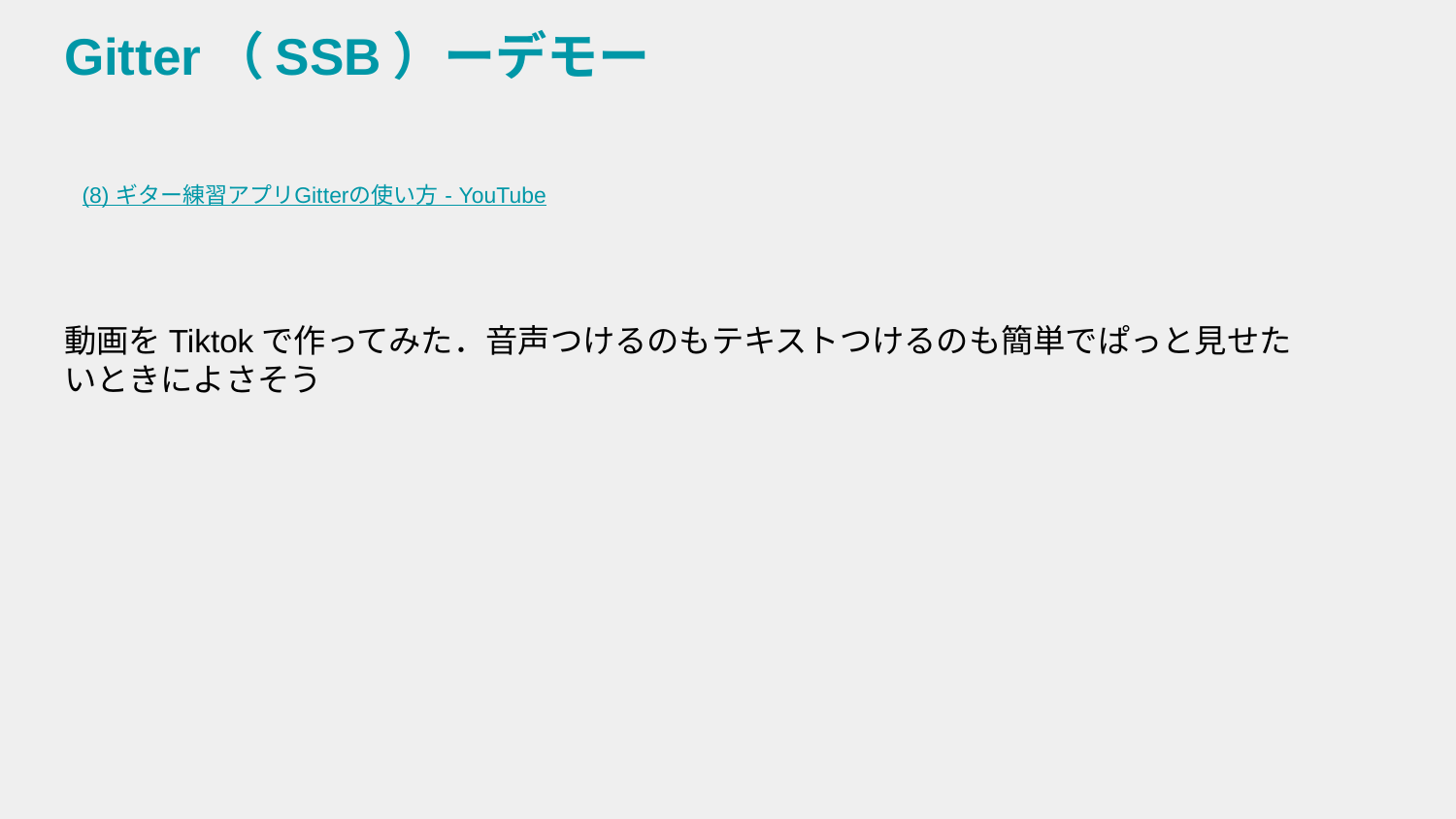

# Gitter（SSB）ーデモー
(8) ギター練習アプリGitterの使い方 - YouTube
動画をTiktokで作ってみた．音声つけるのもテキストつけるのも簡単でぱっと見せたいときによさそう